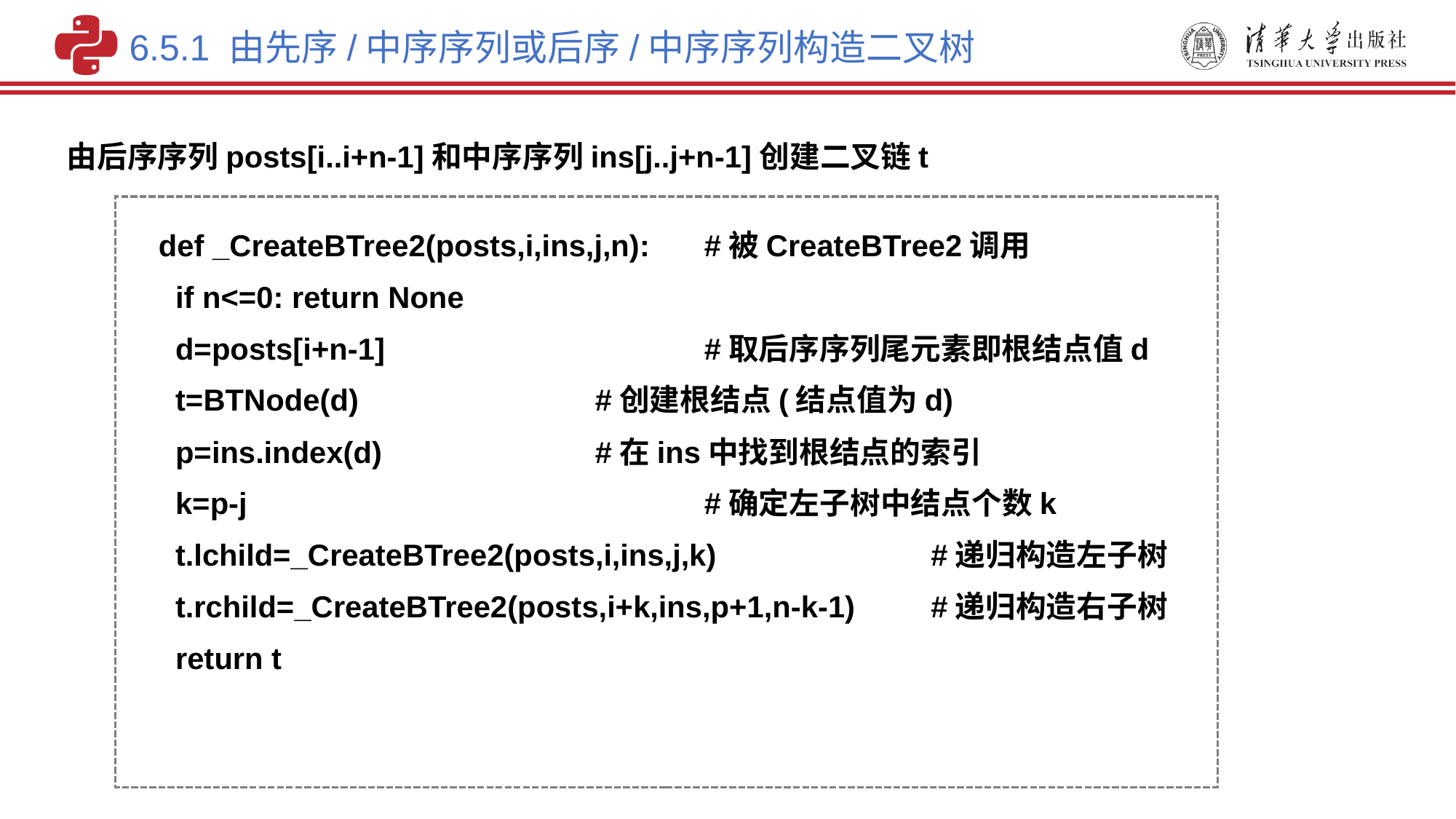

6.5.1 由先序/中序序列或后序/中序序列构造二叉树
由后序序列posts[i..i+n-1]和中序序列ins[j..j+n-1]创建二叉链t

def _CreateBTree2(posts,i,ins,j,n):	#被CreateBTree2调用
  if n<=0: return None
  d=posts[i+n-1]			#取后序序列尾元素即根结点值d
  t=BTNode(d) 		         	#创建根结点(结点值为d)
  p=ins.index(d)                   	#在ins中找到根结点的索引
  k=p-j					#确定左子树中结点个数k
  t.lchild=_CreateBTree2(posts,i,ins,j,k)		 #递归构造左子树
  t.rchild=_CreateBTree2(posts,i+k,ins,p+1,n-k-1)	 #递归构造右子树
  return t